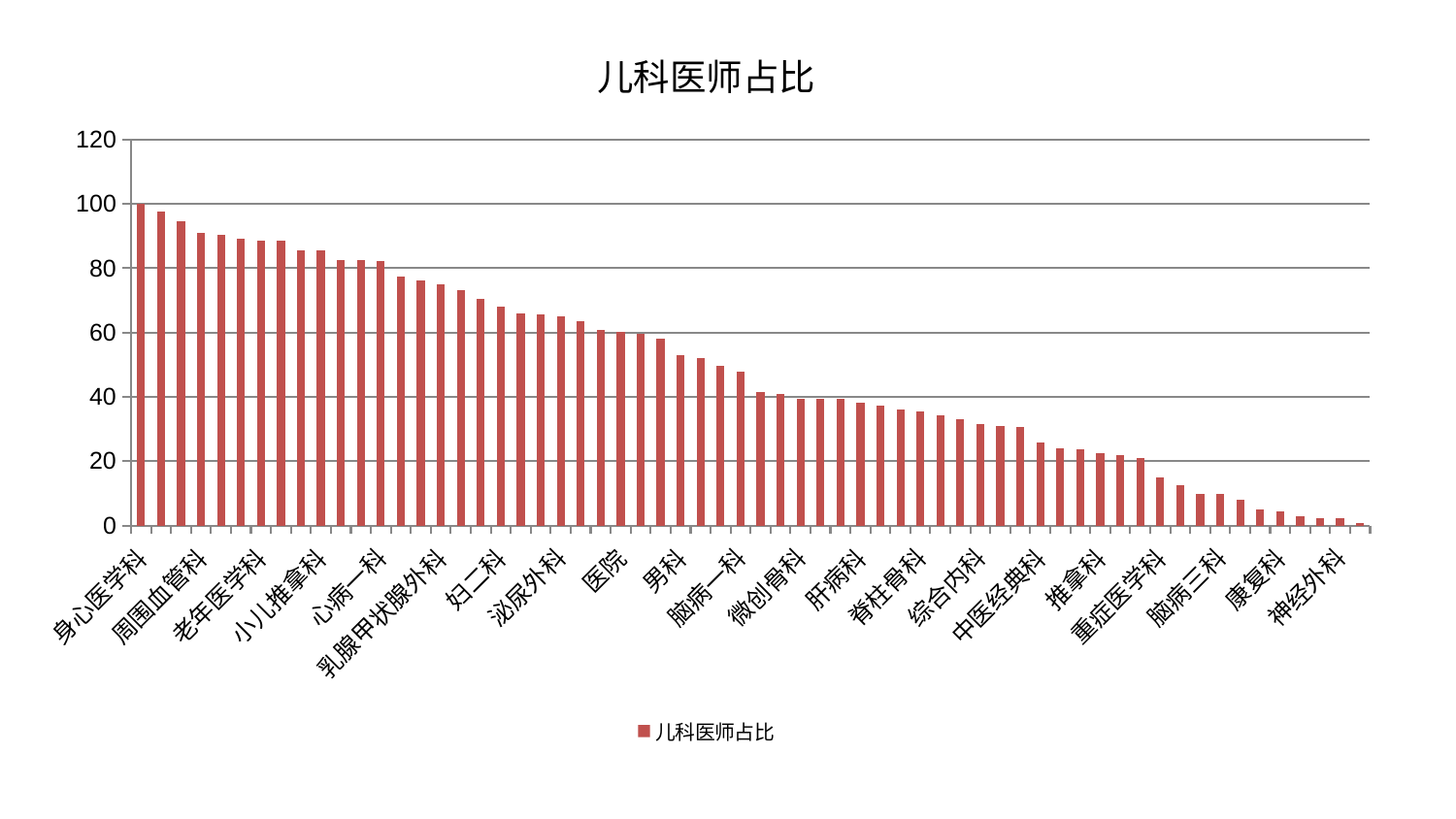

### Chart: 儿科医师占比

| Category | 儿科医师占比 |
|---|---|
| 身心医学科 | 100.00000000000001 |
| 肝胆外科 | 97.59351799624419 |
| 普通外科 | 94.72375234217682 |
| 周围血管科 | 91.11288074059918 |
| 消化内科 | 90.30692394782328 |
| 脾胃科消化科合并 | 89.14123700087019 |
| 老年医学科 | 88.69307992375747 |
| 肛肠科 | 88.65349805486872 |
| 运动损伤骨科 | 85.66999032127514 |
| 小儿推拿科 | 85.47090387227418 |
| 创伤骨科 | 82.54797615573757 |
| 儿科 | 82.50030778804243 |
| 心病一科 | 82.23007861938413 |
| 脑病二科 | 77.3443677165638 |
| 心病二科 | 76.35521400379871 |
| 乳腺甲状腺外科 | 74.8715486977039 |
| 心血管内科 | 73.15746188017138 |
| 肾病科 | 70.47926208752428 |
| 妇二科 | 68.113691700539 |
| 显微骨科 | 65.81034346803534 |
| 肿瘤内科 | 65.54975202101471 |
| 泌尿外科 | 65.00501666379438 |
| 东区肾病科 | 63.435716391615465 |
| 口腔科 | 60.70221866141922 |
| 医院 | 60.254124480537975 |
| 脾胃病科 | 59.53661027963839 |
| 东区重症医学科 | 58.015460092983474 |
| 男科 | 53.06525050377428 |
| 耳鼻喉科 | 51.93887248550863 |
| 内分泌科 | 49.55850729443502 |
| 脑病一科 | 47.71549156513831 |
| 皮肤科 | 41.482165732373495 |
| 西区重症医学科 | 40.915531963316035 |
| 微创骨科 | 39.3651916643591 |
| 针灸科 | 39.36209775256602 |
| 关节骨科 | 39.28573902409168 |
| 肝病科 | 38.3182872632852 |
| 眼科 | 37.129102004689734 |
| 肾脏内科 | 35.99096527367987 |
| 脊柱骨科 | 35.59381791100881 |
| 骨科 | 34.27732733802195 |
| 心病四科 | 33.03858243961836 |
| 综合内科 | 31.529997376511098 |
| 中医外治中心 | 30.816048786221337 |
| 胸外科 | 30.666387476916707 |
| 中医经典科 | 25.722152437190395 |
| 美容皮肤科 | 23.937921661193986 |
| 神经内科 | 23.838302527610107 |
| 推拿科 | 22.347427421752943 |
| 产科 | 21.798718594253764 |
| 风湿病科 | 20.98605609074458 |
| 重症医学科 | 14.994387272900694 |
| 妇科妇二科合并 | 12.581095126055486 |
| 妇科 | 9.884851439619476 |
| 脑病三科 | 9.767476231197639 |
| 心病三科 | 8.042881283302025 |
| 血液科 | 4.904998773133678 |
| 康复科 | 4.243465624414127 |
| 小儿骨科 | 2.8269111265905242 |
| 呼吸内科 | 2.388150467819231 |
| 神经外科 | 2.3578324637608903 |
| 治未病中心 | 0.7148079705866021 |
230